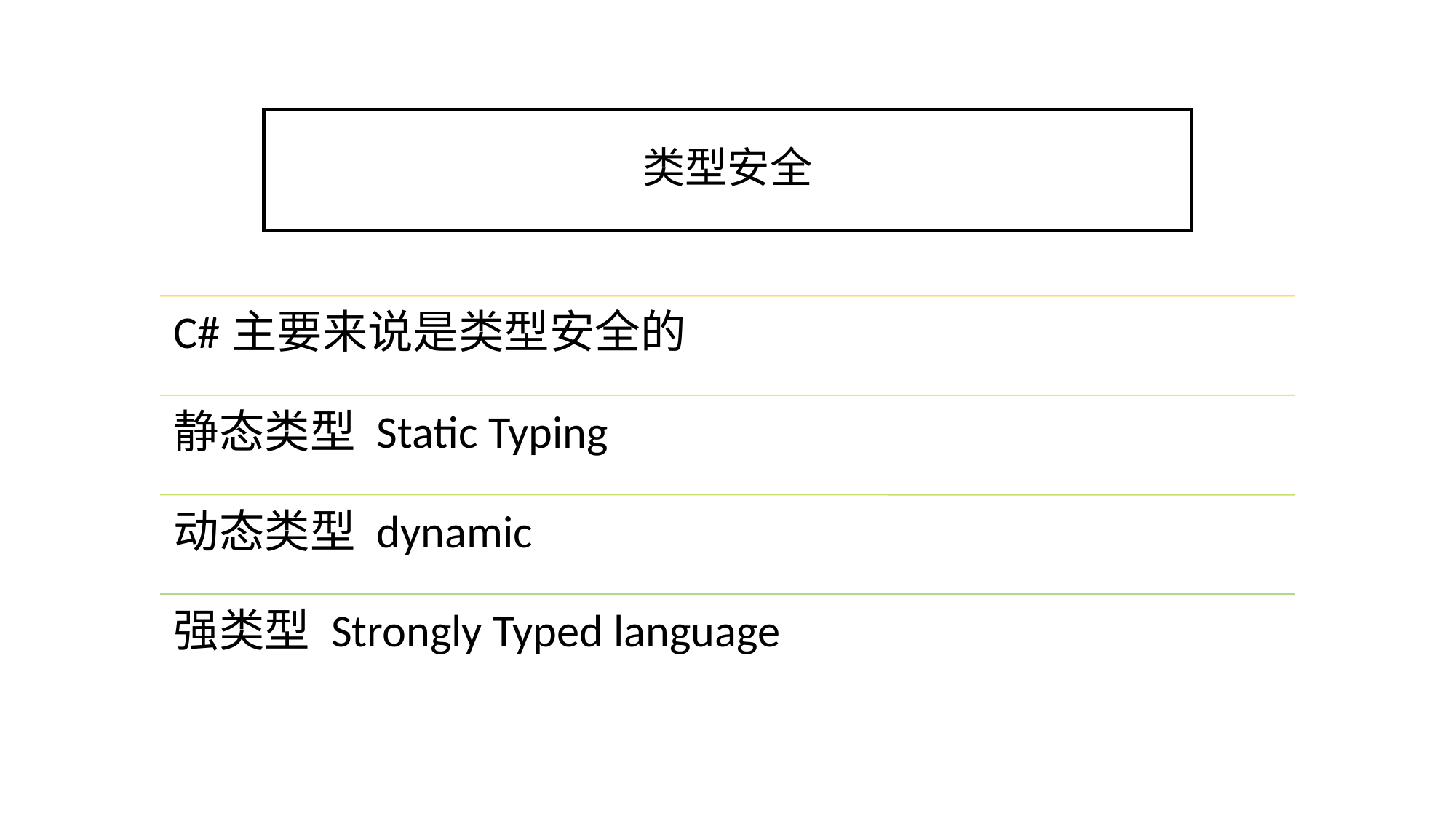

# 类型安全
C#主要来说是类型安全的
静态类型 Static Typing
动态类型 dynamic
强类型 Strongly Typed language